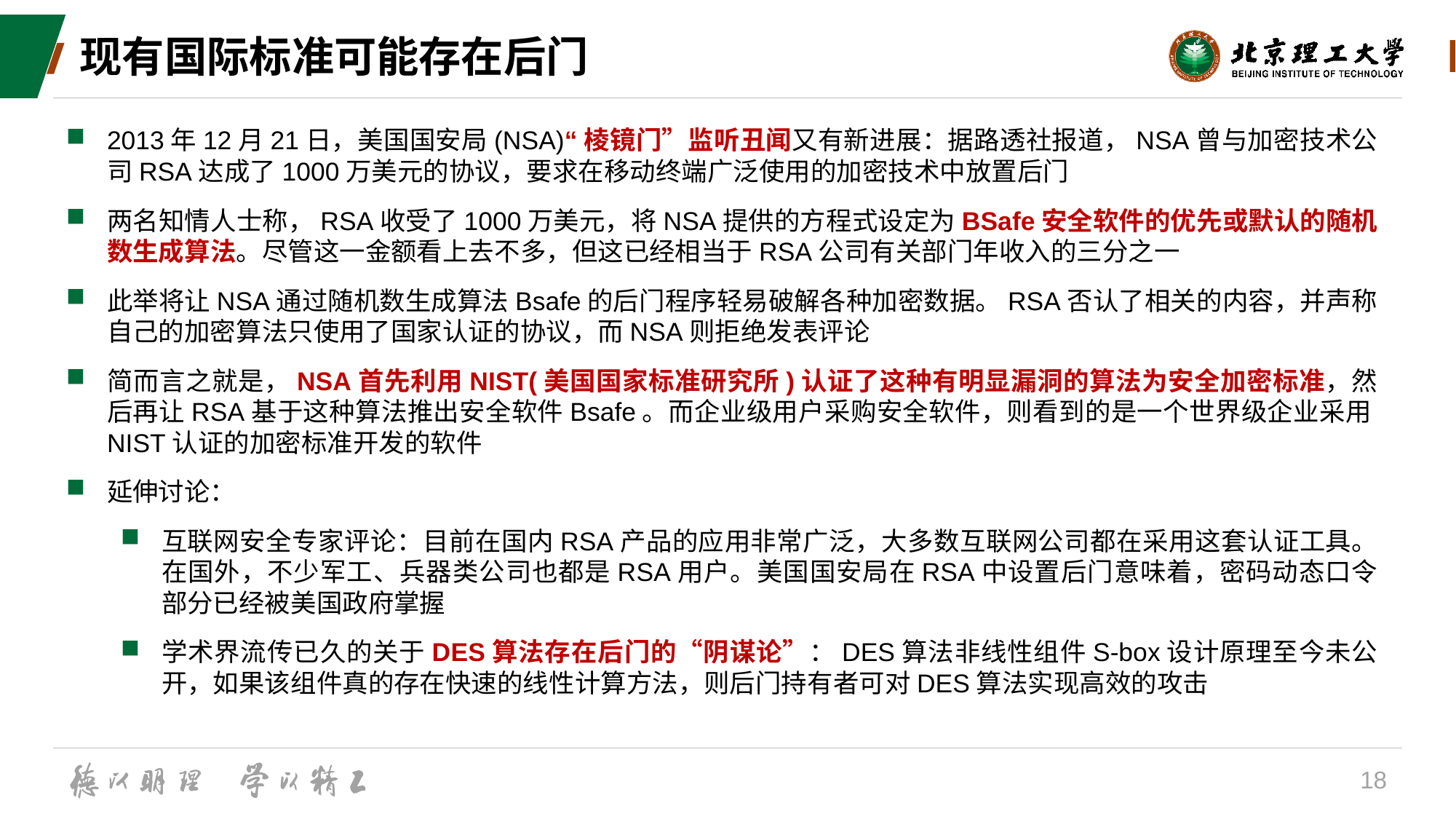

# 现有国际标准可能存在后门
2013年12月21日，美国国安局(NSA)“棱镜门”监听丑闻又有新进展：据路透社报道，NSA曾与加密技术公司RSA达成了1000万美元的协议，要求在移动终端广泛使用的加密技术中放置后门
两名知情人士称，RSA收受了1000万美元，将NSA提供的方程式设定为BSafe安全软件的优先或默认的随机数生成算法。尽管这一金额看上去不多，但这已经相当于RSA公司有关部门年收入的三分之一
此举将让NSA通过随机数生成算法Bsafe的后门程序轻易破解各种加密数据。RSA否认了相关的内容，并声称自己的加密算法只使用了国家认证的协议，而NSA则拒绝发表评论
简而言之就是，NSA首先利用NIST(美国国家标准研究所)认证了这种有明显漏洞的算法为安全加密标准，然后再让RSA基于这种算法推出安全软件Bsafe。而企业级用户采购安全软件，则看到的是一个世界级企业采用NIST认证的加密标准开发的软件
延伸讨论：
互联网安全专家评论：目前在国内RSA产品的应用非常广泛，大多数互联网公司都在采用这套认证工具。在国外，不少军工、兵器类公司也都是RSA用户。美国国安局在RSA中设置后门意味着，密码动态口令部分已经被美国政府掌握
学术界流传已久的关于DES算法存在后门的“阴谋论”：DES算法非线性组件S-box设计原理至今未公开，如果该组件真的存在快速的线性计算方法，则后门持有者可对DES算法实现高效的攻击